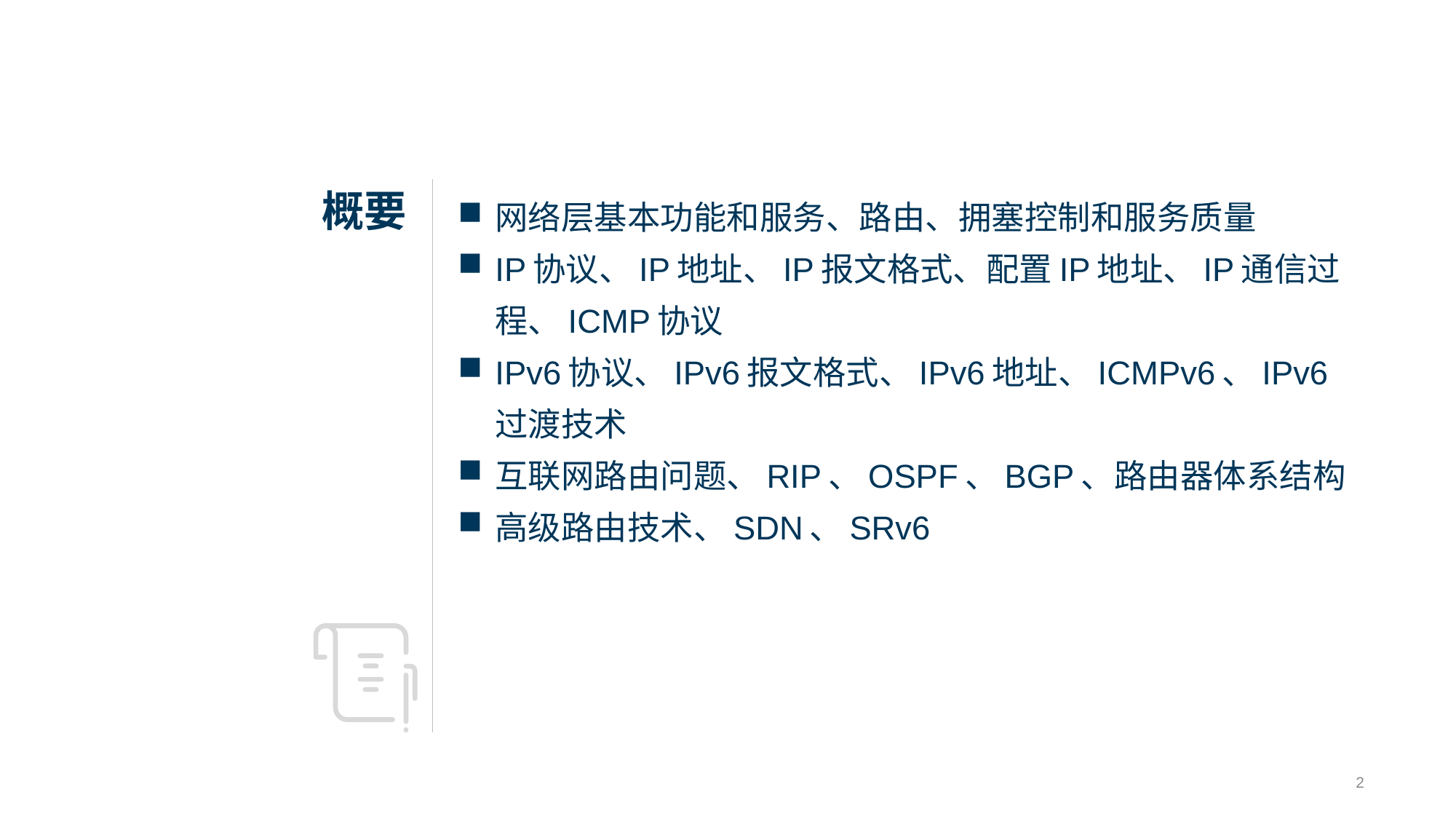

网络层基本功能和服务、路由、拥塞控制和服务质量
IP协议、IP地址、IP报文格式、配置IP地址、IP通信过程、ICMP协议
IPv6协议、IPv6报文格式、IPv6地址、ICMPv6、IPv6过渡技术
互联网路由问题、RIP、OSPF、BGP、路由器体系结构
高级路由技术、SDN、SRv6

2